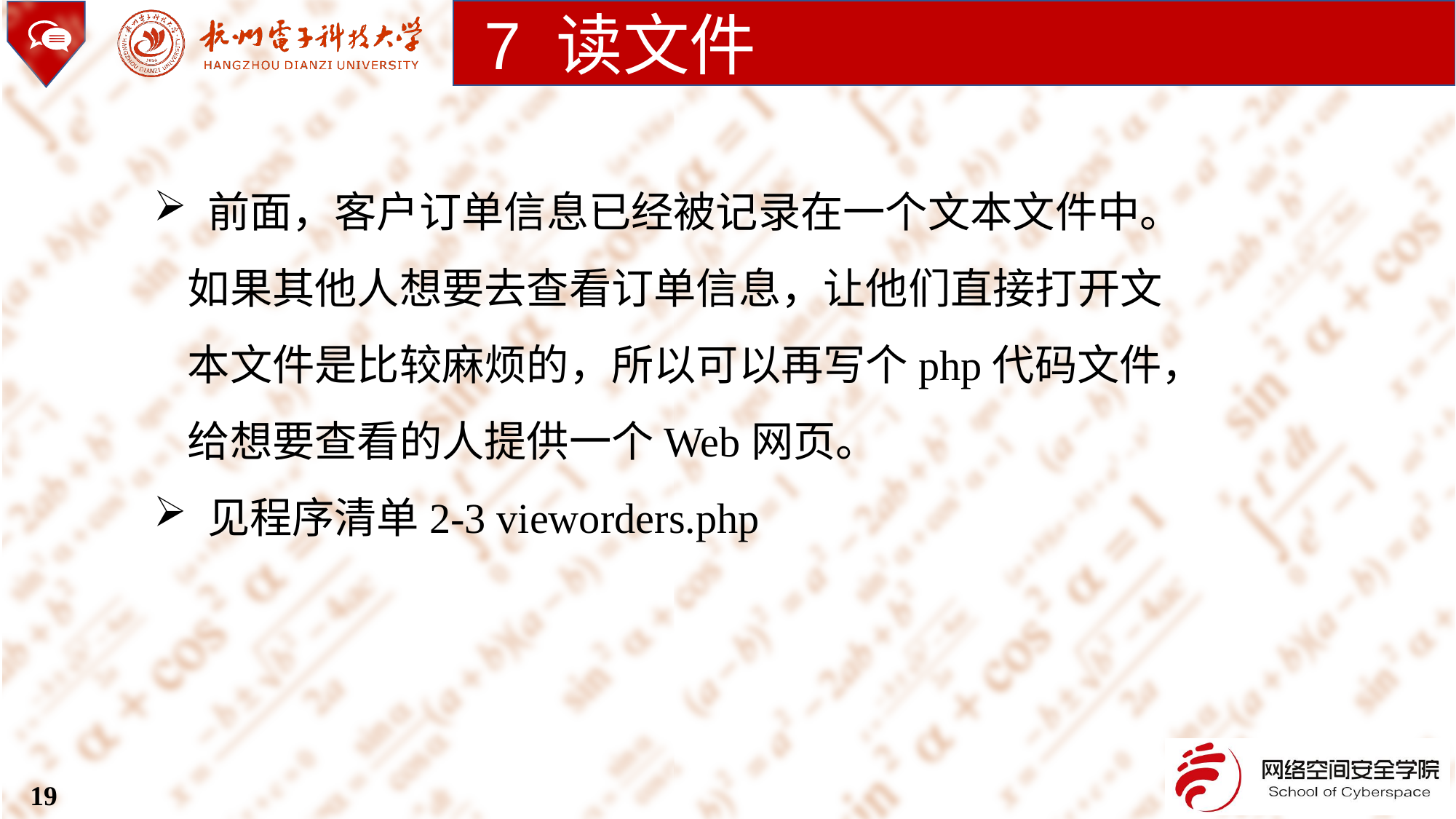

7 读文件
 前面，客户订单信息已经被记录在一个文本文件中。如果其他人想要去查看订单信息，让他们直接打开文本文件是比较麻烦的，所以可以再写个php代码文件，给想要查看的人提供一个Web网页。
 见程序清单2-3 vieworders.php
19